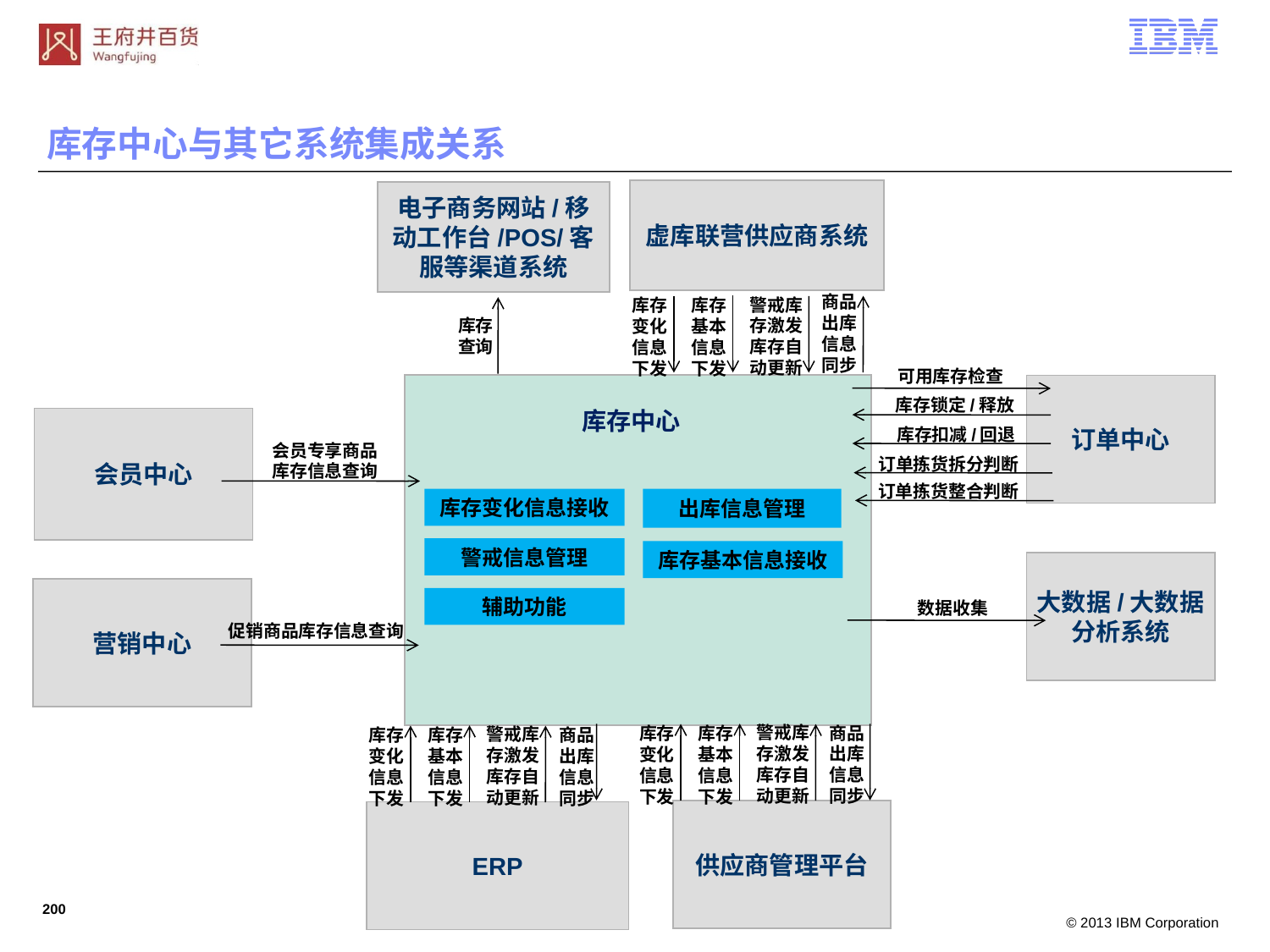

库存中心与其它系统集成关系
虚库联营供应商系统
电子商务网站/移动工作台/POS/客服等渠道系统
商品
出库
信息
同步
警戒库
存激发
库存自
动更新
库存
基本
信息
下发
库存
变化
信息
下发
库存
查询
可用库存检查

订单中心
库存锁定/释放
库存中心
会员中心
库存扣减/回退
会员专享商品
库存信息查询
订单拣货拆分判断
订单拣货整合判断
库存变化信息接收
出库信息管理
警戒信息管理
库存基本信息接收
大数据/大数据分析系统
营销中心
辅助功能
数据收集
促销商品库存信息查询
警戒库
存激发
库存自
动更新
商品
出库
信息
同步
库存
基本
信息
下发
库存
变化
信息
下发
警戒库
存激发
库存自
动更新
商品
出库
信息
同步
库存
基本
信息
下发
库存
变化
信息
下发
供应商管理平台
ERP
200